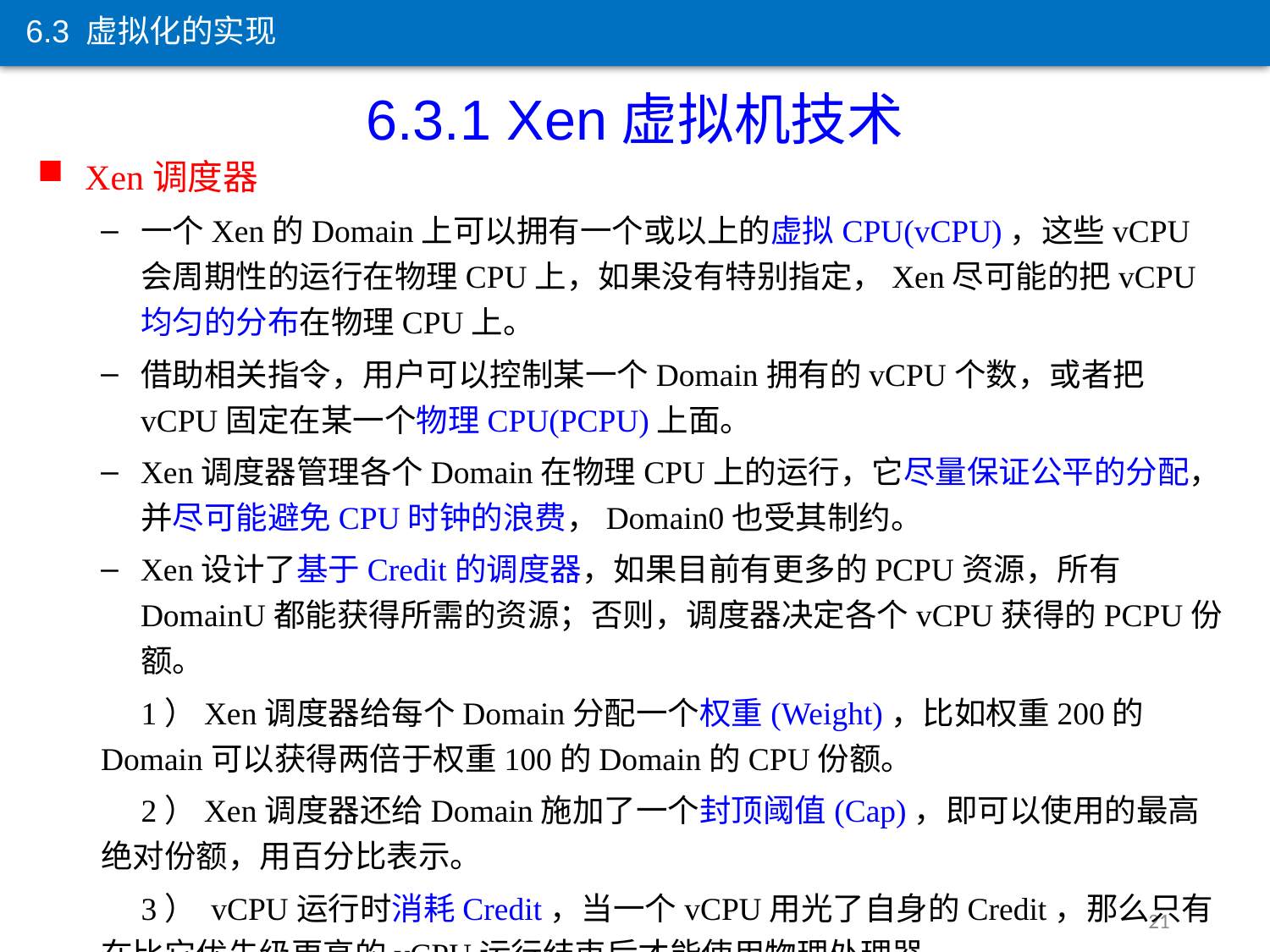

6.3 虚拟化的实现
6.3.1 Xen虚拟机技术
Xen调度器
一个Xen的Domain上可以拥有一个或以上的虚拟CPU(vCPU)，这些vCPU会周期性的运行在物理CPU上，如果没有特别指定，Xen尽可能的把vCPU均匀的分布在物理CPU上。
借助相关指令，用户可以控制某一个Domain拥有的vCPU个数，或者把vCPU固定在某一个物理CPU(PCPU)上面。
Xen调度器管理各个Domain在物理CPU上的运行，它尽量保证公平的分配，并尽可能避免CPU时钟的浪费，Domain0也受其制约。
Xen设计了基于Credit的调度器，如果目前有更多的PCPU资源，所有DomainU都能获得所需的资源；否则，调度器决定各个vCPU获得的PCPU份额。
     1）Xen调度器给每个Domain分配一个权重(Weight)，比如权重200的Domain可以获得两倍于权重100的Domain的CPU份额。
     2）Xen调度器还给Domain施加了一个封顶阈值(Cap)，即可以使用的最高绝对份额，用百分比表示。
     3） vCPU运行时消耗Credit，当一个vCPU用光了自身的Credit，那么只有在比它优先级更高的vCPU运行结束后才能使用物理处理器。
21